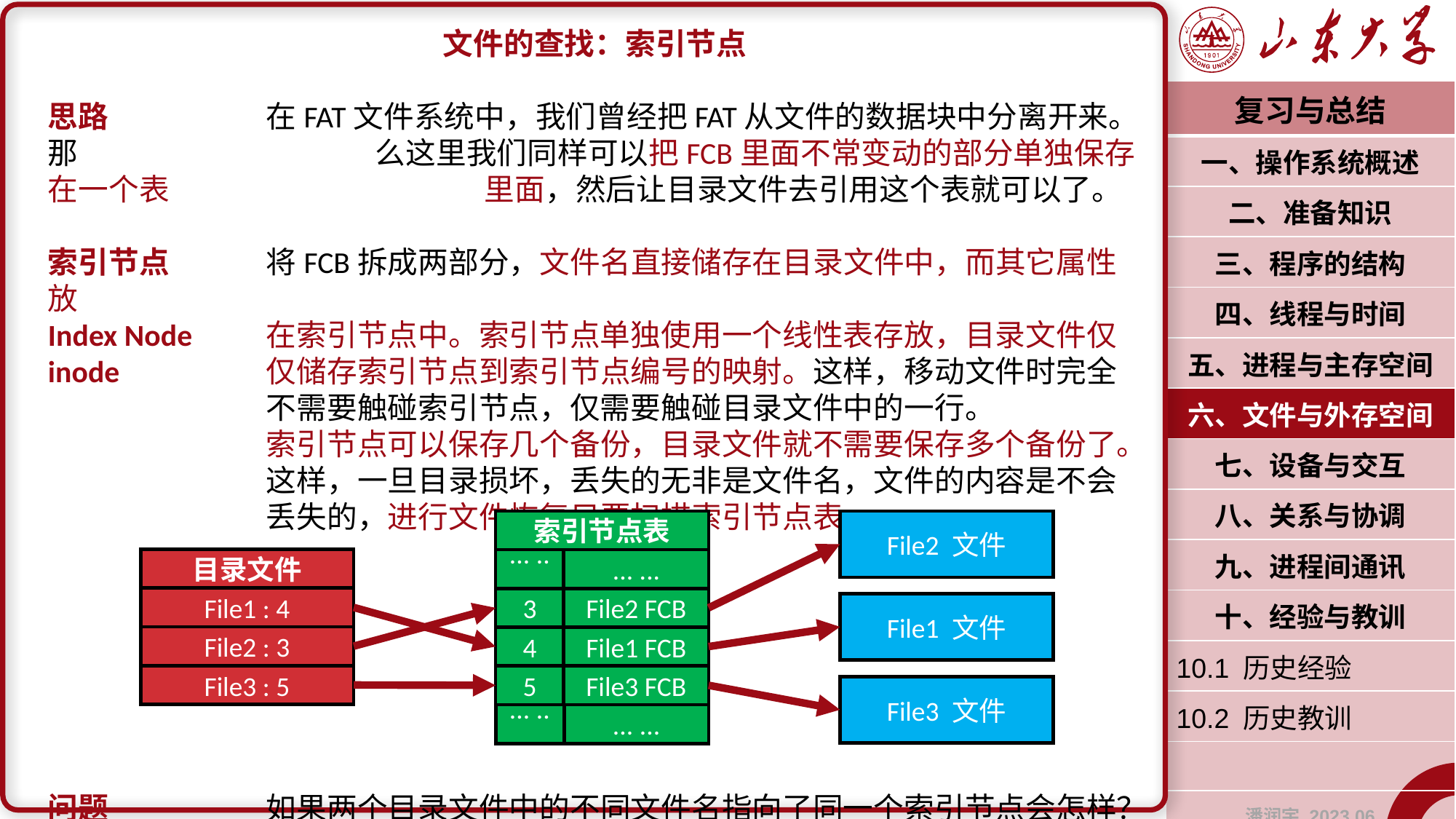

文件的查找：索引节点

思路		在FAT文件系统中，我们曾经把FAT从文件的数据块中分离开来。那			么这里我们同样可以把FCB里面不常变动的部分单独保存在一个表			里面，然后让目录文件去引用这个表就可以了。

索引节点	将FCB拆成两部分，文件名直接储存在目录文件中，而其它属性放
Index Node	在索引节点中。索引节点单独使用一个线性表存放，目录文件仅
inode		仅储存索引节点到索引节点编号的映射。这样，移动文件时完全			不需要触碰索引节点，仅需要触碰目录文件中的一行。
		索引节点可以保存几个备份，目录文件就不需要保存多个备份了。		这样，一旦目录损坏，丢失的无非是文件名，文件的内容是不会			丢失的，进行文件恢复只要扫描索引节点表。

问题		如果两个目录文件中的不同文件名指向了同一个索引节点会怎样？
| 复习与总结 |
| --- |
| 一、操作系统概述 |
| 二、准备知识 |
| 三、程序的结构 |
| 四、线程与时间 |
| 五、进程与主存空间 |
| 六、文件与外存空间 |
| 七、设备与交互 |
| 八、关系与协调 |
| 九、进程间通讯 |
| 十、经验与教训 |
| 10.1 历史经验 |
| 10.2 历史教训 |
|  |
| 潘润宇 2023.06 |
索引节点表
File2 文件
目录文件
... ...
... ...
File1 : 4
3
File2 FCB
File1 文件
File2 : 3
4
File1 FCB
File3 : 5
5
File3 FCB
File3 文件
... ...
... ...